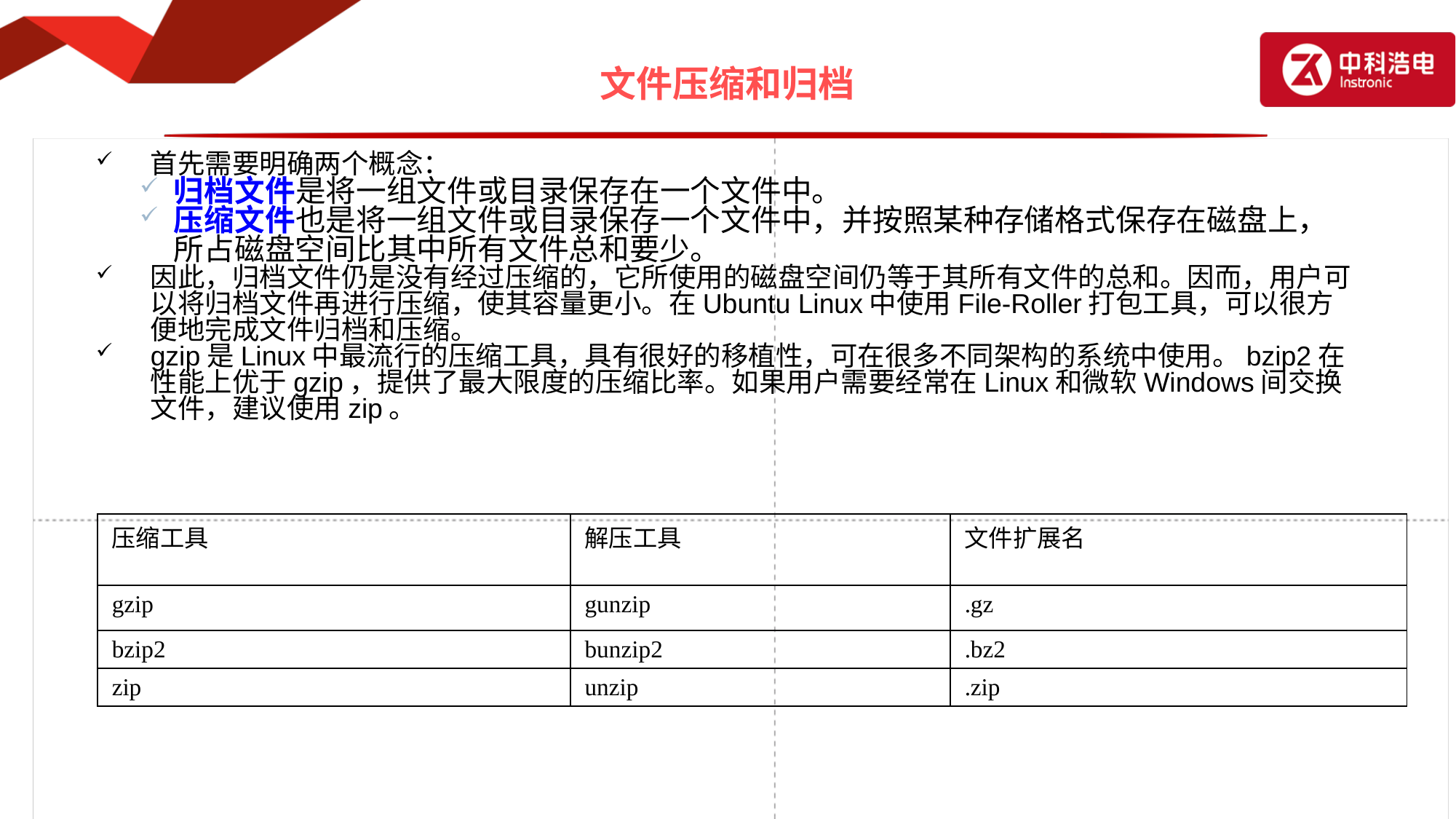

# 文件压缩和归档
首先需要明确两个概念：
归档文件是将一组文件或目录保存在一个文件中。
压缩文件也是将一组文件或目录保存一个文件中，并按照某种存储格式保存在磁盘上，所占磁盘空间比其中所有文件总和要少。
因此，归档文件仍是没有经过压缩的，它所使用的磁盘空间仍等于其所有文件的总和。因而，用户可以将归档文件再进行压缩，使其容量更小。在Ubuntu Linux中使用File-Roller打包工具，可以很方便地完成文件归档和压缩。
gzip是Linux中最流行的压缩工具，具有很好的移植性，可在很多不同架构的系统中使用。bzip2在性能上优于gzip，提供了最大限度的压缩比率。如果用户需要经常在Linux和微软Windows间交换文件，建议使用zip。
| 压缩工具 | 解压工具 | 文件扩展名 |
| --- | --- | --- |
| gzip | gunzip | .gz |
| bzip2 | bunzip2 | .bz2 |
| zip | unzip | .zip |